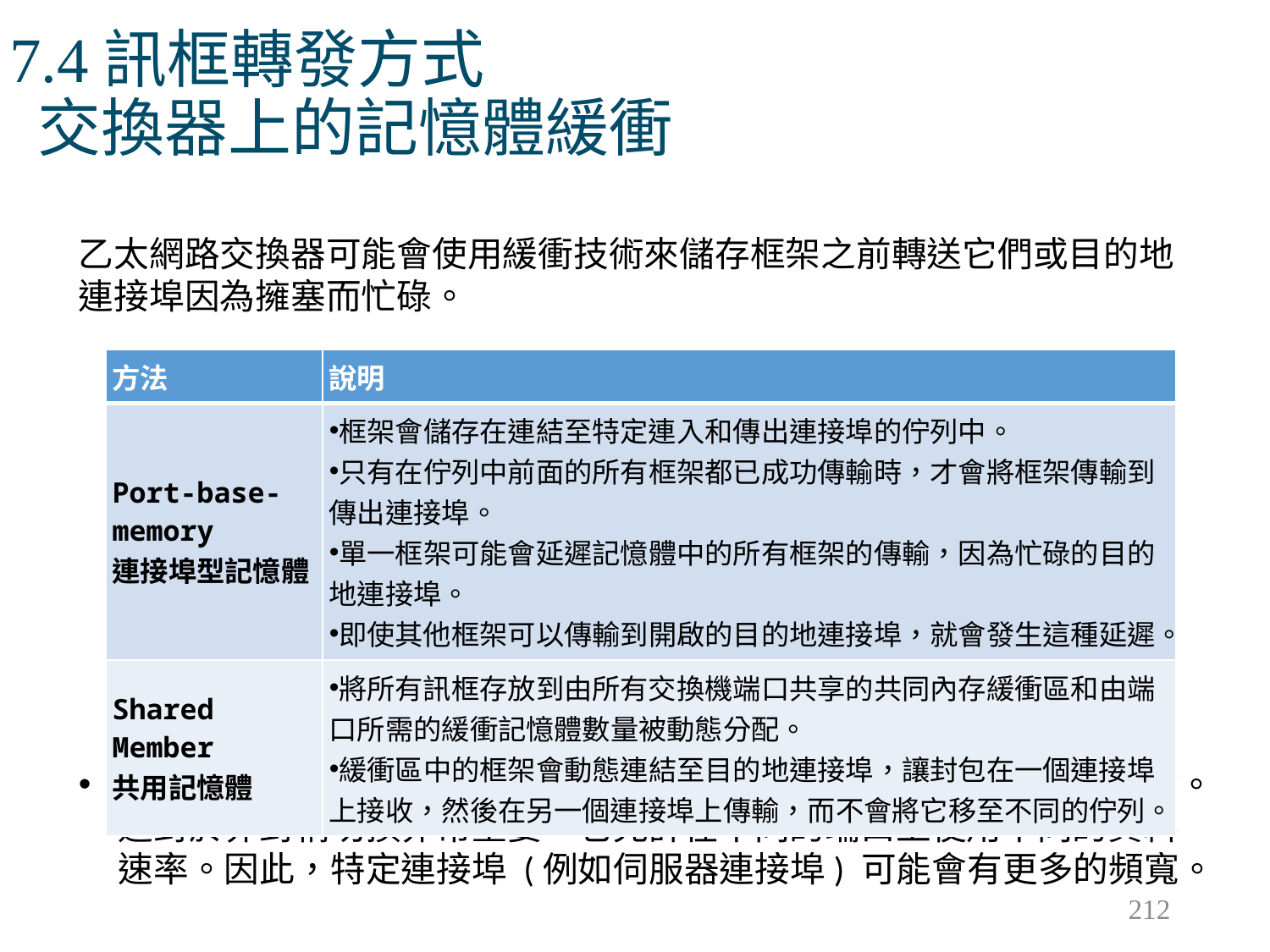

# 7.4訊框轉發方式 交換器上的記憶體緩衝
乙太網路交換器可能會使用緩衝技術來儲存框架之前轉送它們或目的地連接埠因為擁塞而忙碌。

共用記憶體緩衝也會產生較大的框架，可以使用較少丟棄的框架傳輸。這對於非對稱切換非常重要，它允許在不同的端口上使用不同的資料速率。因此，特定連接埠 (例如伺服器連接埠) 可能會有更多的頻寬。
| 方法 | 說明 |
| --- | --- |
| Port-base-memory 連接埠型記憶體 | 框架會儲存在連結至特定連入和傳出連接埠的佇列中。 只有在佇列中前面的所有框架都已成功傳輸時，才會將框架傳輸到傳出連接埠。 單一框架可能會延遲記憶體中的所有框架的傳輸，因為忙碌的目的地連接埠。 即使其他框架可以傳輸到開啟的目的地連接埠，就會發生這種延遲。 |
| Shared Member 共用記憶體 | 將所有訊框存放到由所有交換機端口共享的共同內存緩衝區和由端口所需的緩衝記憶體數量被動態分配。 緩衝區中的框架會動態連結至目的地連接埠，讓封包在一個連接埠上接收，然後在另一個連接埠上傳輸，而不會將它移至不同的佇列。 |
212